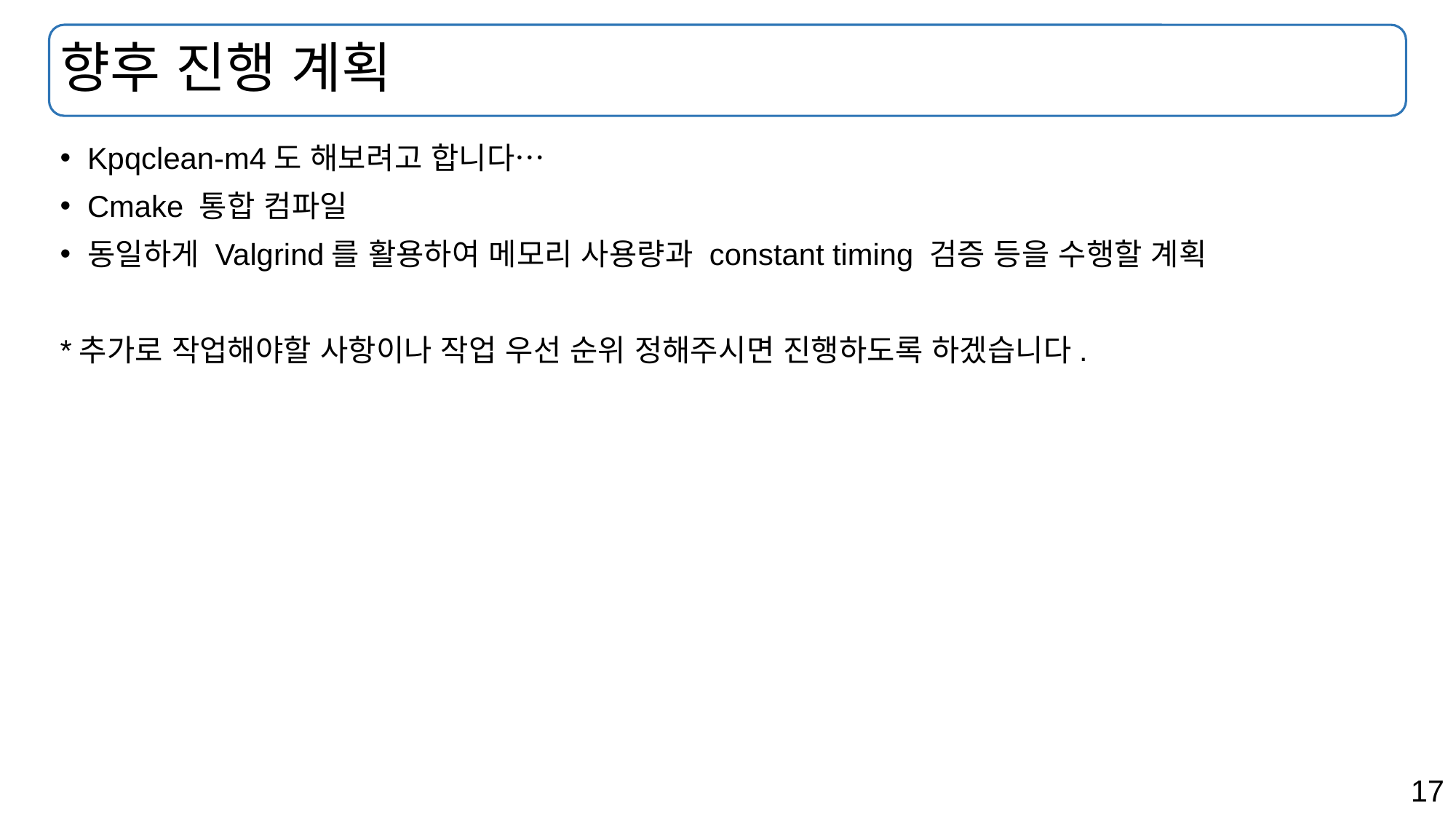

# 향후 진행 계획
Kpqclean-m4도 해보려고 합니다…
Cmake 통합 컴파일
동일하게 Valgrind를 활용하여 메모리 사용량과 constant timing 검증 등을 수행할 계획

*추가로 작업해야할 사항이나 작업 우선 순위 정해주시면 진행하도록 하겠습니다.